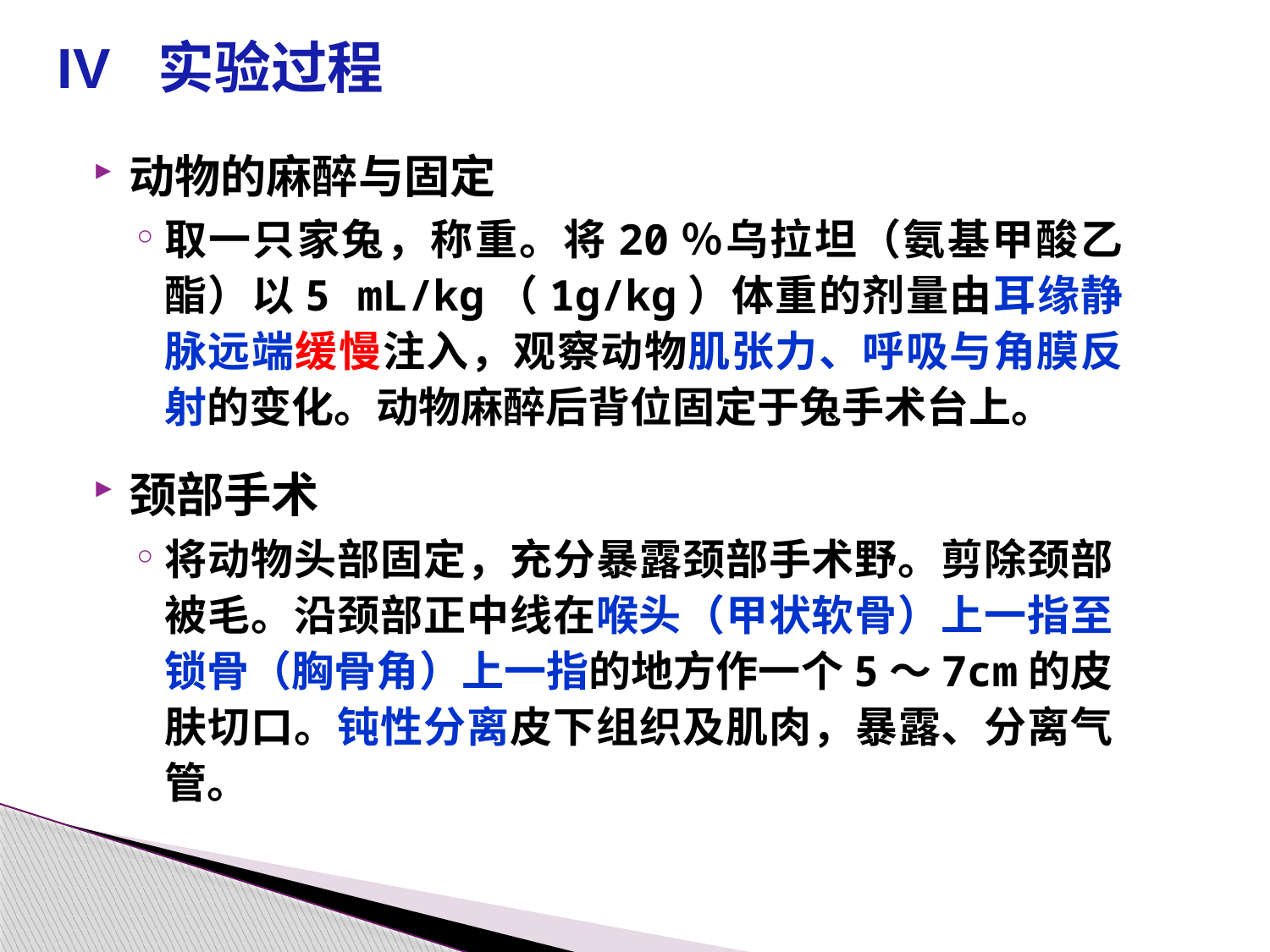

IV 实验过程
动物的麻醉与固定
取一只家兔，称重。将20％乌拉坦（氨基甲酸乙酯）以5 mL/kg（1g/kg）体重的剂量由耳缘静脉远端缓慢注入，观察动物肌张力、呼吸与角膜反射的变化。动物麻醉后背位固定于兔手术台上。
颈部手术
将动物头部固定，充分暴露颈部手术野。剪除颈部被毛。沿颈部正中线在喉头（甲状软骨）上一指至锁骨（胸骨角）上一指的地方作一个5～7cm的皮肤切口。钝性分离皮下组织及肌肉，暴露、分离气管。